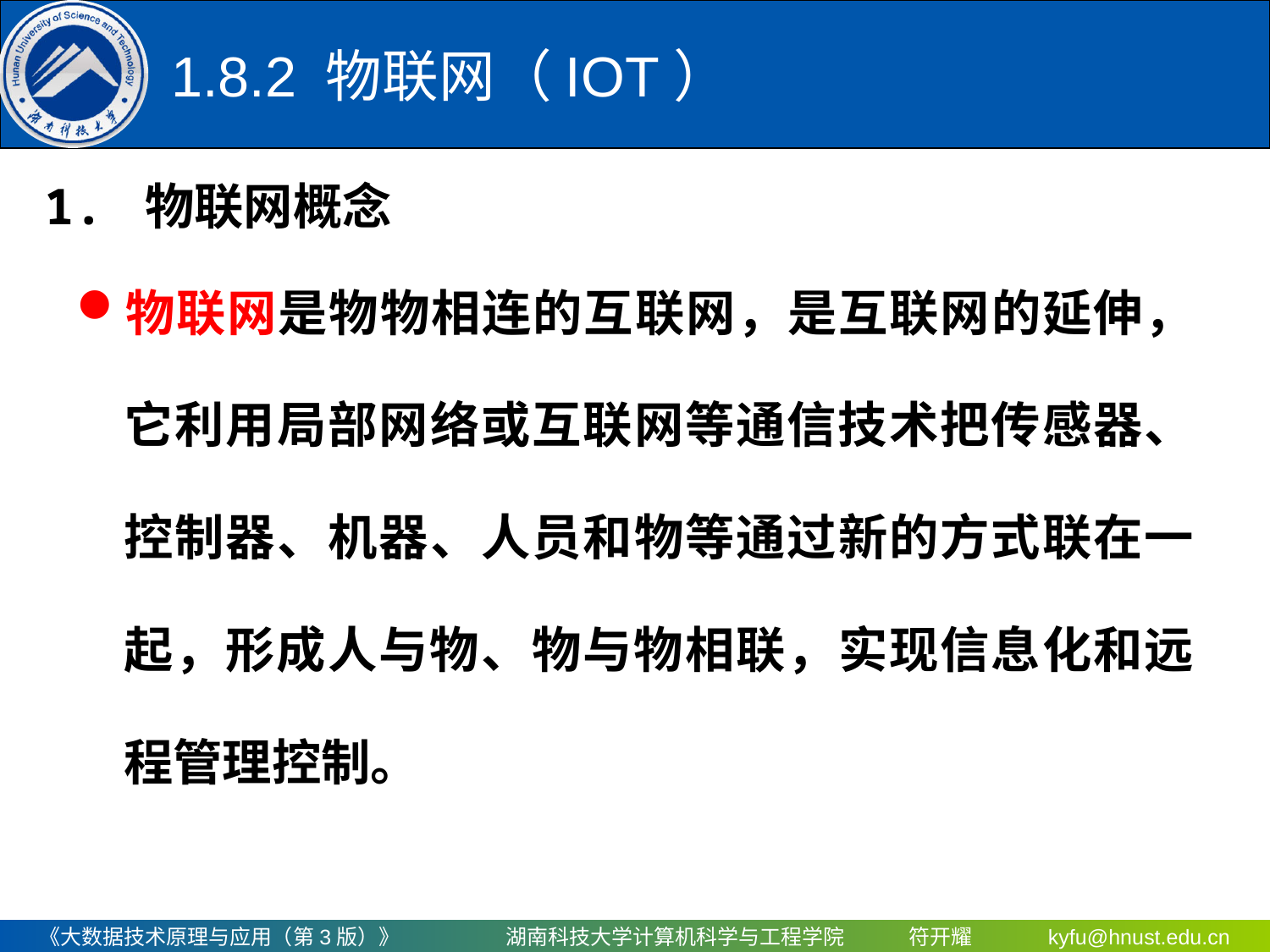

# 1.8.2 物联网（IOT）
1. 物联网概念
物联网是物物相连的互联网，是互联网的延伸，它利用局部网络或互联网等通信技术把传感器、控制器、机器、人员和物等通过新的方式联在一起，形成人与物、物与物相联，实现信息化和远程管理控制。